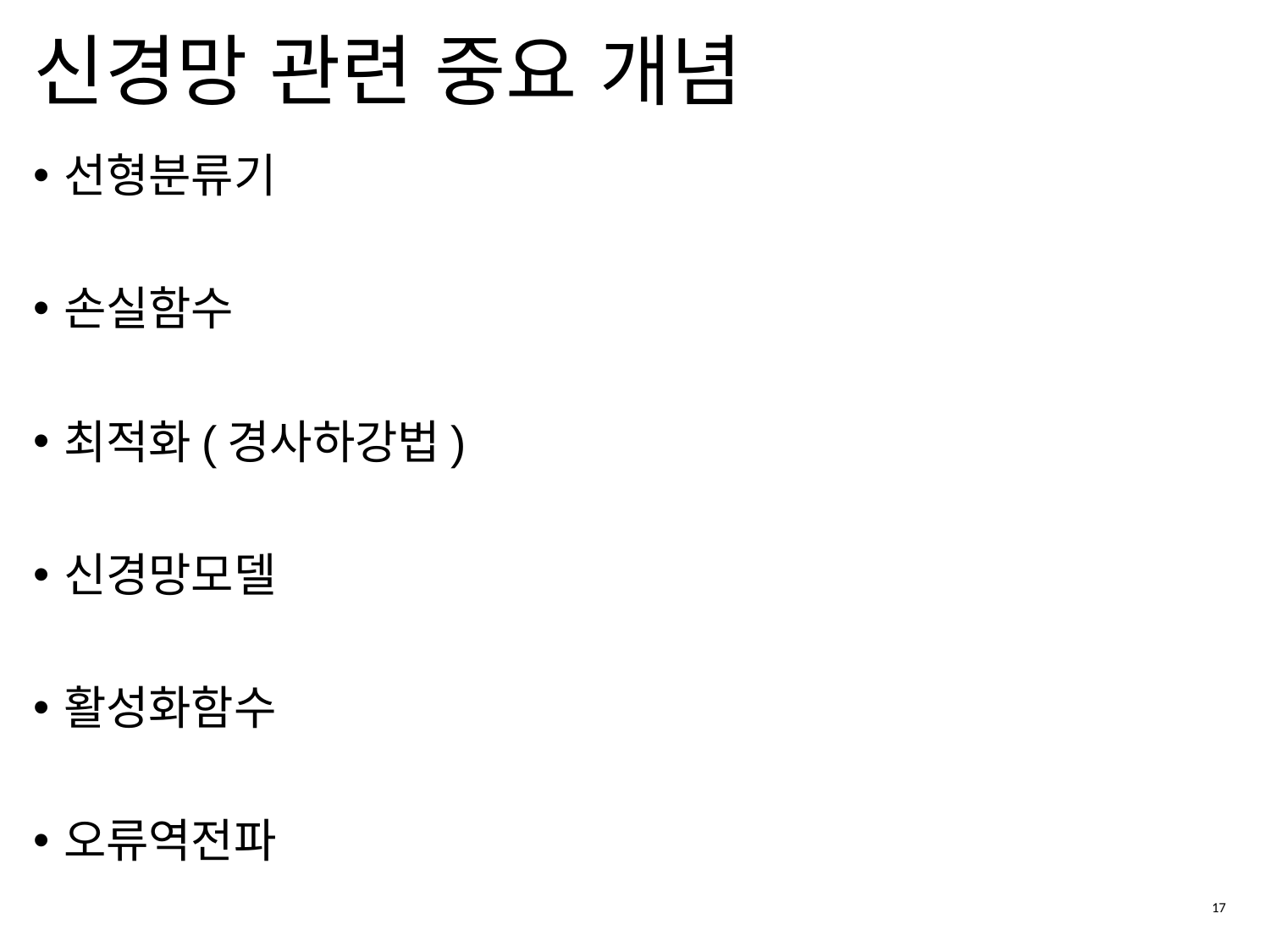

# 신경망 관련 중요 개념
선형분류기

손실함수

최적화(경사하강법)

신경망모델

활성화함수

오류역전파
17